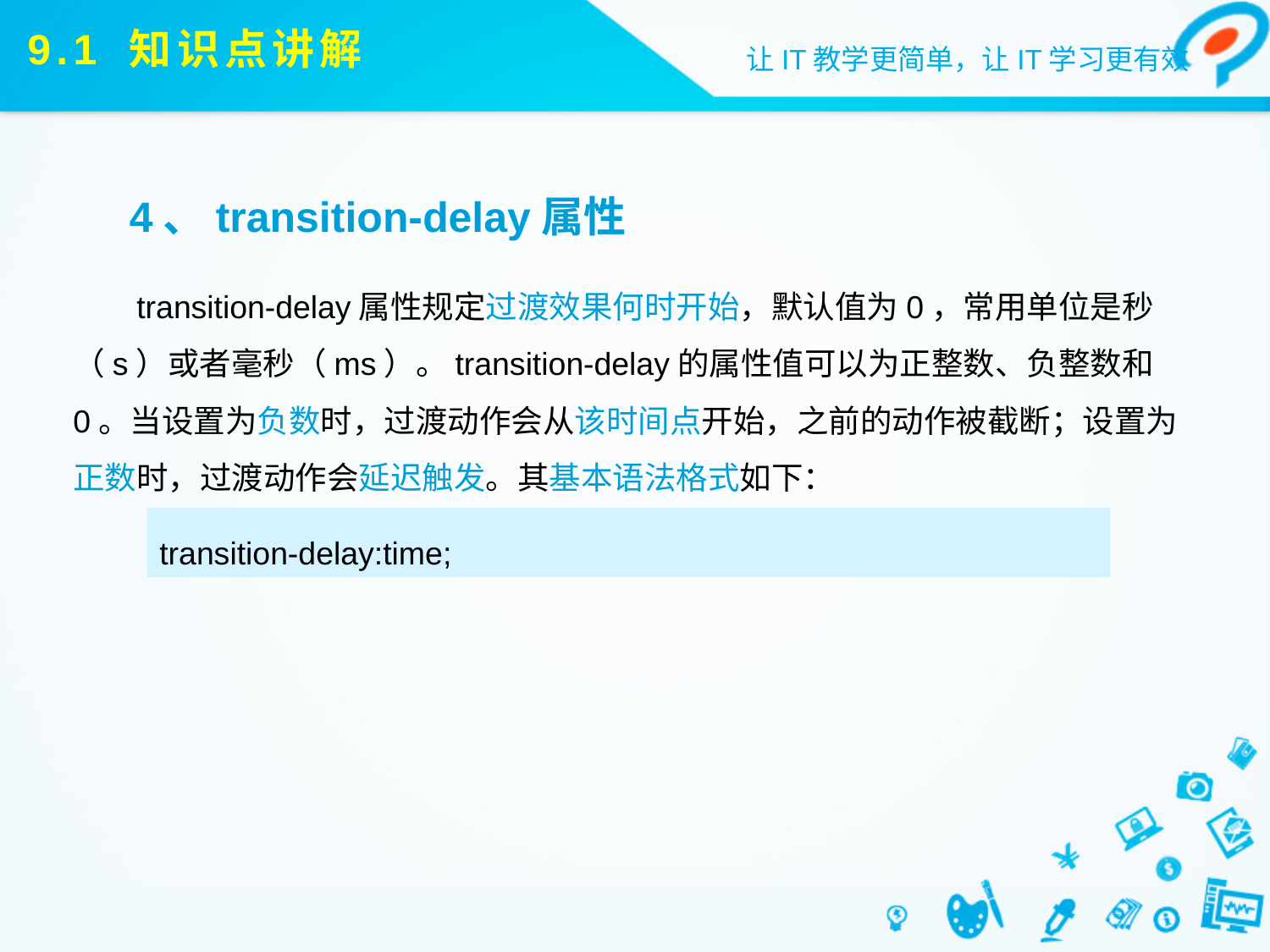

# 9.1 知识点讲解
4、transition-delay属性
transition-delay属性规定过渡效果何时开始，默认值为0，常用单位是秒（s）或者毫秒（ms）。transition-delay的属性值可以为正整数、负整数和0。当设置为负数时，过渡动作会从该时间点开始，之前的动作被截断；设置为正数时，过渡动作会延迟触发。其基本语法格式如下：
transition-delay:time;